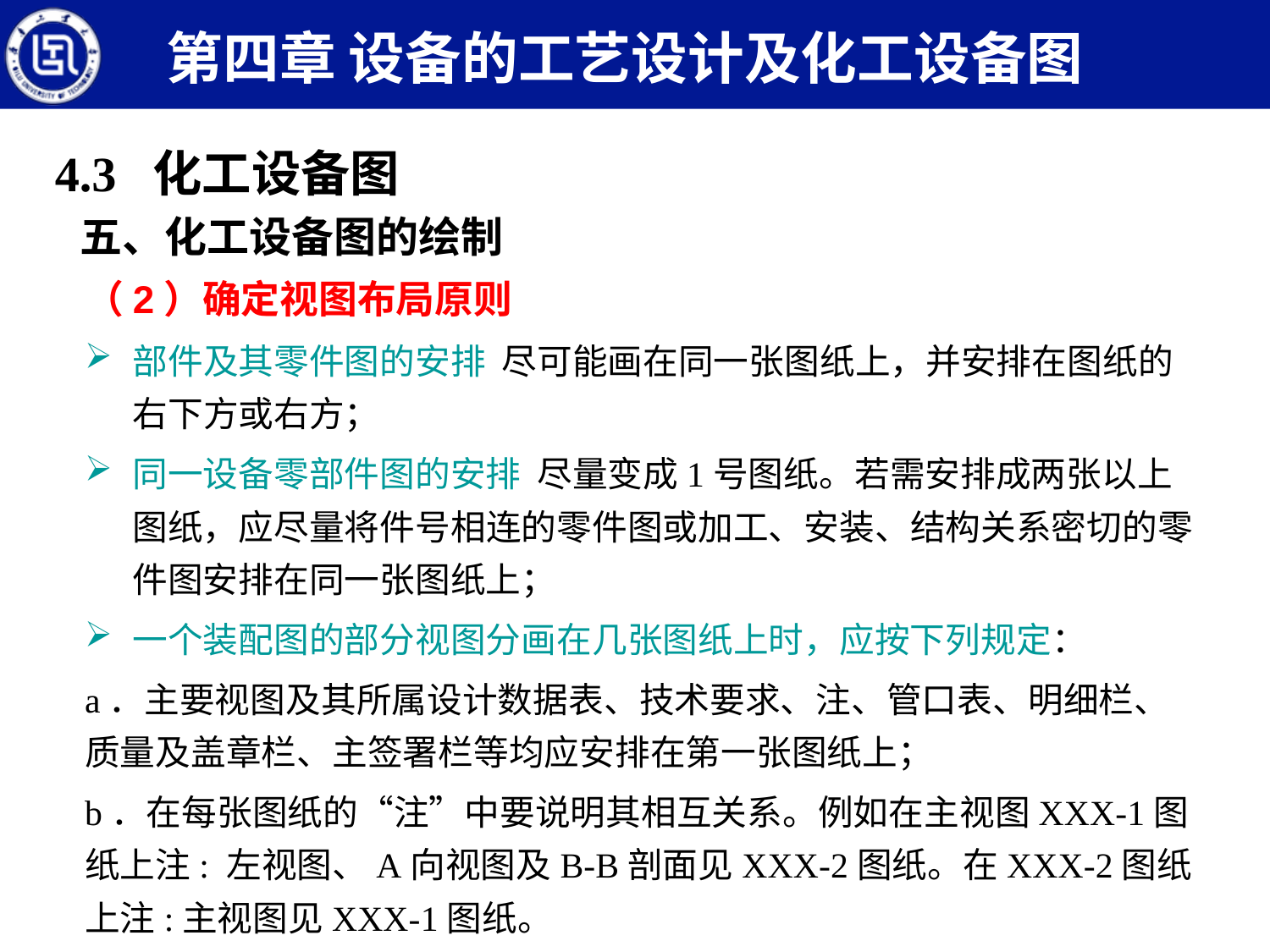

第四章 设备的工艺设计及化工设备图
4.3  化工设备图
五、化工设备图的绘制
（2）确定视图布局原则
部件及其零件图的安排  尽可能画在同一张图纸上，并安排在图纸的右下方或右方；
同一设备零部件图的安排  尽量变成1号图纸。若需安排成两张以上图纸，应尽量将件号相连的零件图或加工、安装、结构关系密切的零件图安排在同一张图纸上；
一个装配图的部分视图分画在几张图纸上时，应按下列规定：
a．主要视图及其所属设计数据表、技术要求、注、管口表、明细栏、质量及盖章栏、主签署栏等均应安排在第一张图纸上；
b．在每张图纸的“注”中要说明其相互关系。例如在主视图XXX-1图纸上注: 左视图、A向视图及B-B剖面见XXX-2图纸。在XXX-2图纸上注:主视图见XXX-1图纸。